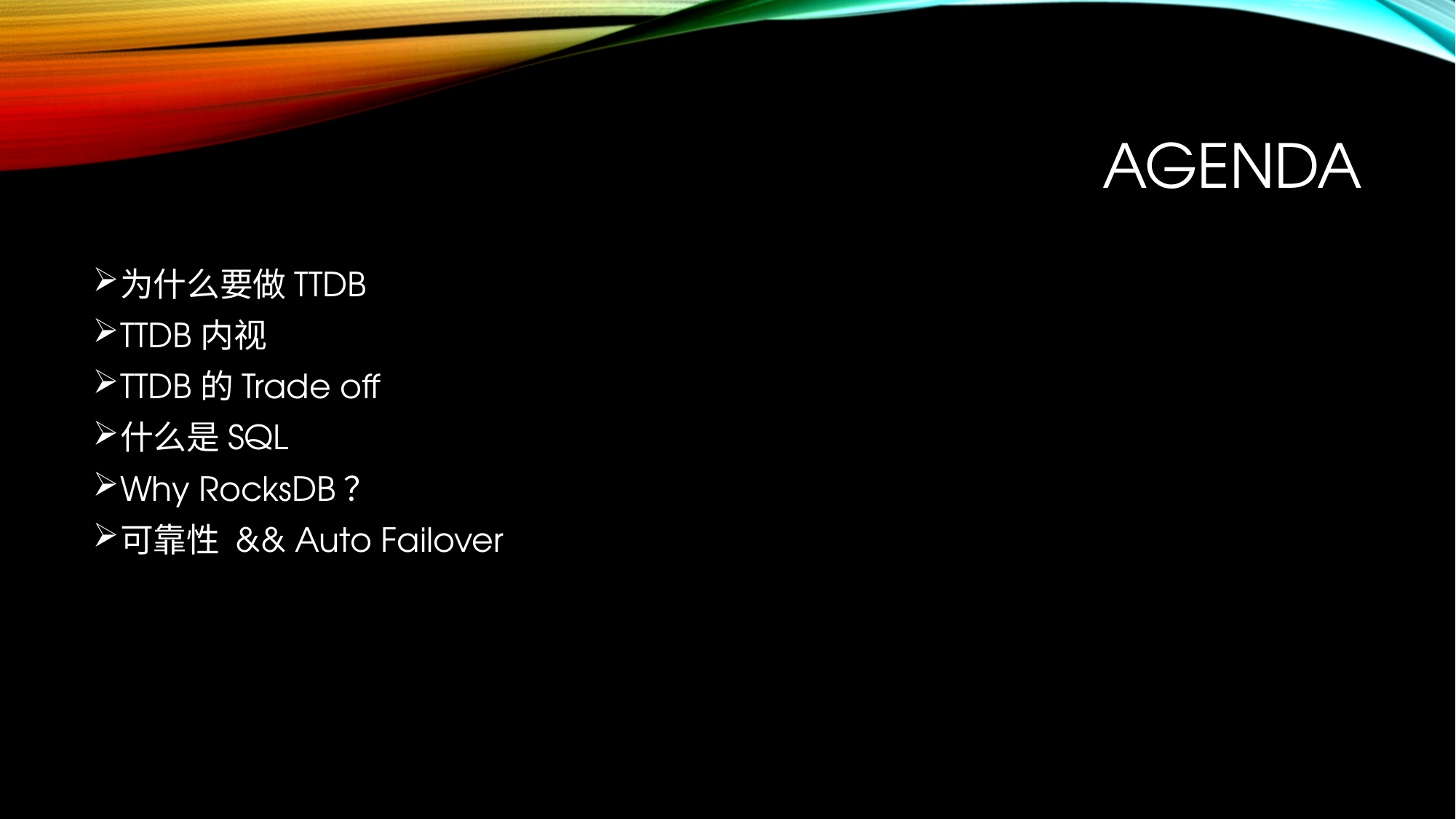

# AGENDA
为什么要做TTDB
TTDB内视
TTDB的Trade off
什么是SQL
Why RocksDB？
可靠性 && Auto Failover